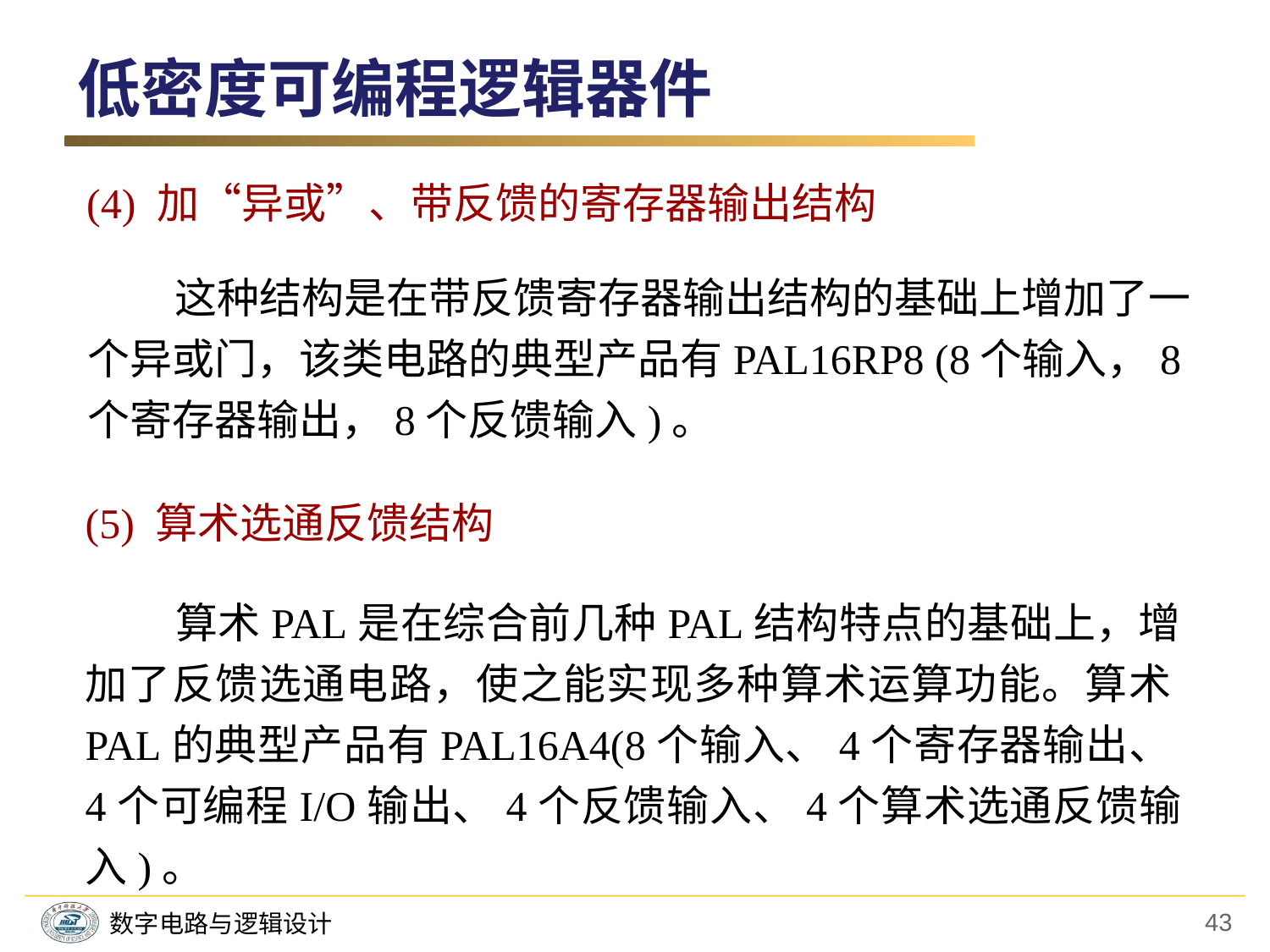

低密度可编程逻辑器件
(4) 加“异或”、带反馈的寄存器输出结构
        这种结构是在带反馈寄存器输出结构的基础上增加了一个异或门，该类电路的典型产品有PAL16RP8 (8个输入，8个寄存器输出，8个反馈输入)。
(5) 算术选通反馈结构
        算术PAL是在综合前几种PAL结构特点的基础上，增加了反馈选通电路，使之能实现多种算术运算功能。算术PAL的典型产品有PAL16A4(8个输入、4个寄存器输出、4个可编程I/O输出、4个反馈输入、4个算术选通反馈输入)。
43
数字电路与逻辑设计